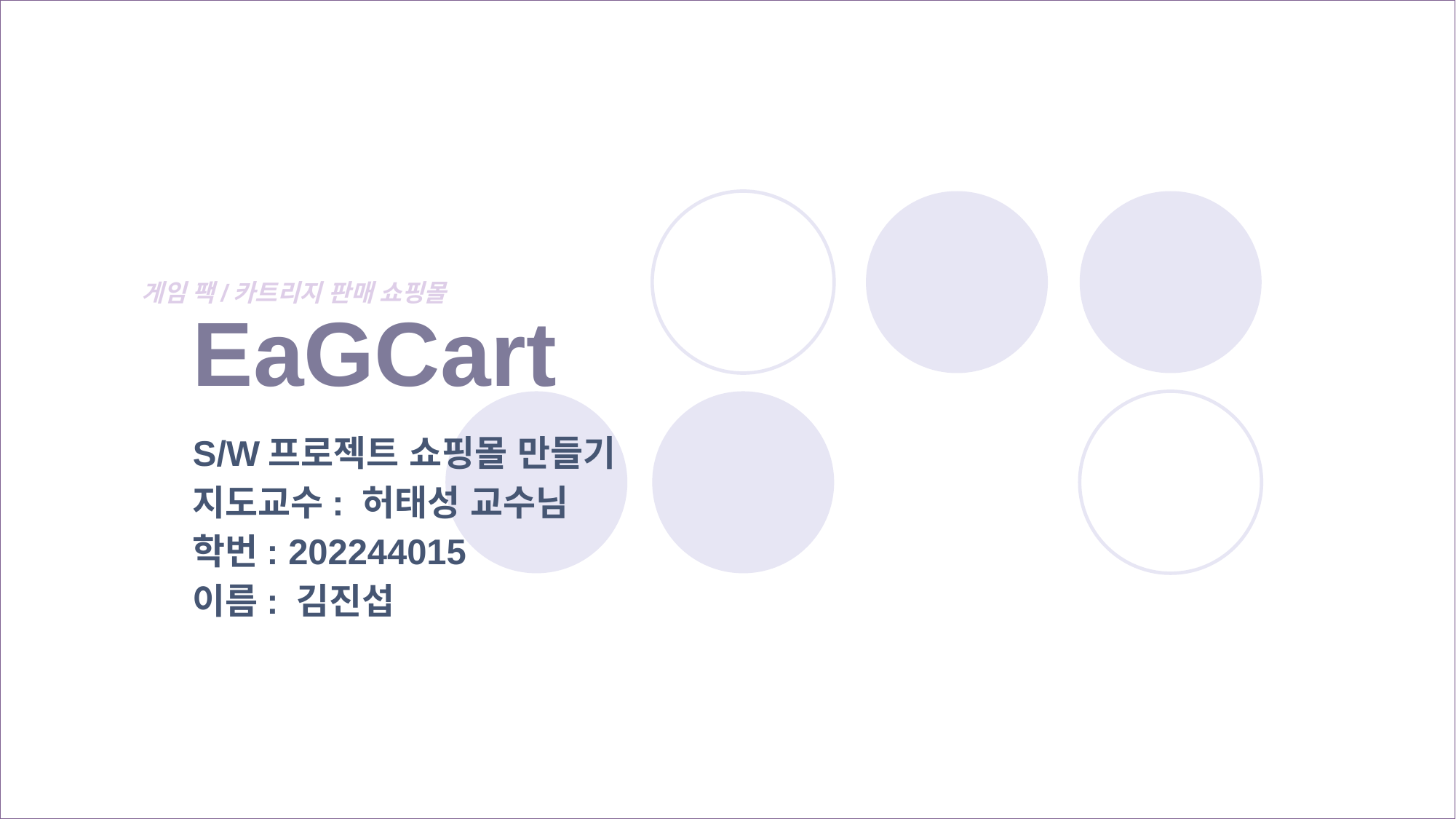

# EaGCart
게임 팩/카트리지 판매 쇼핑몰
S/W프로젝트 쇼핑몰 만들기
지도교수: 허태성 교수님
학번: 202244015
이름: 김진섭